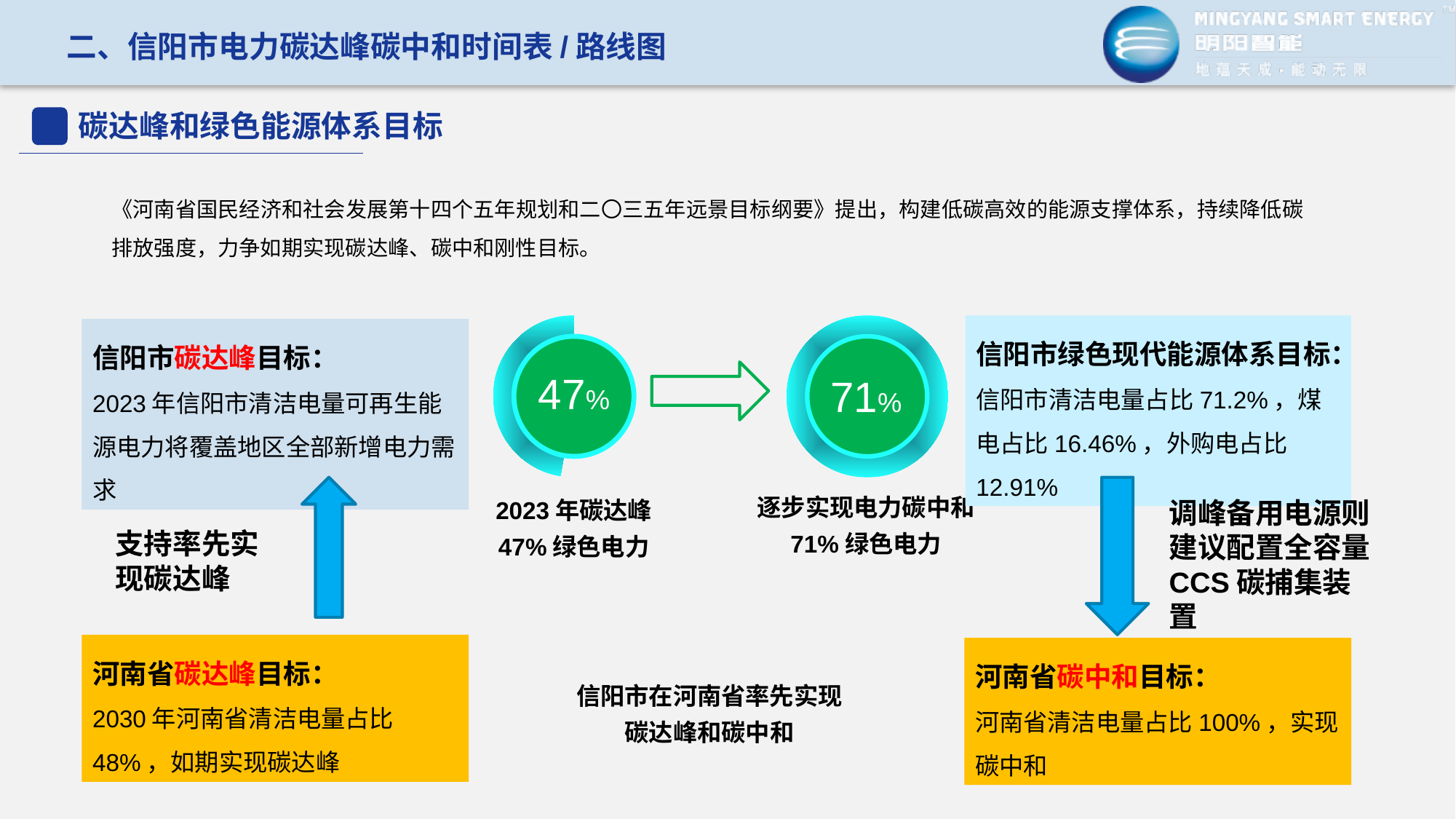

二、信阳市电力碳达峰碳中和时间表/路线图
碳达峰和绿色能源体系目标

《河南省国民经济和社会发展第十四个五年规划和二〇三五年远景目标纲要》提出，构建低碳高效的能源支撑体系，持续降低碳排放强度，力争如期实现碳达峰、碳中和刚性目标。

47%
71%
信阳市绿色现代能源体系目标：
信阳市清洁电量占比71.2%，煤电占比16.46%，外购电占比12.91%
信阳市碳达峰目标：
2023年信阳市清洁电量可再生能源电力将覆盖地区全部新增电力需求

逐步实现电力碳中和
71%绿色电力
2023年碳达峰
47%绿色电力
调峰备用电源则建议配置全容量CCS碳捕集装置
支持率先实现碳达峰
河南省碳达峰目标：
2030年河南省清洁电量占比48%，如期实现碳达峰
河南省碳中和目标：
河南省清洁电量占比100%，实现碳中和
信阳市在河南省率先实现
碳达峰和碳中和